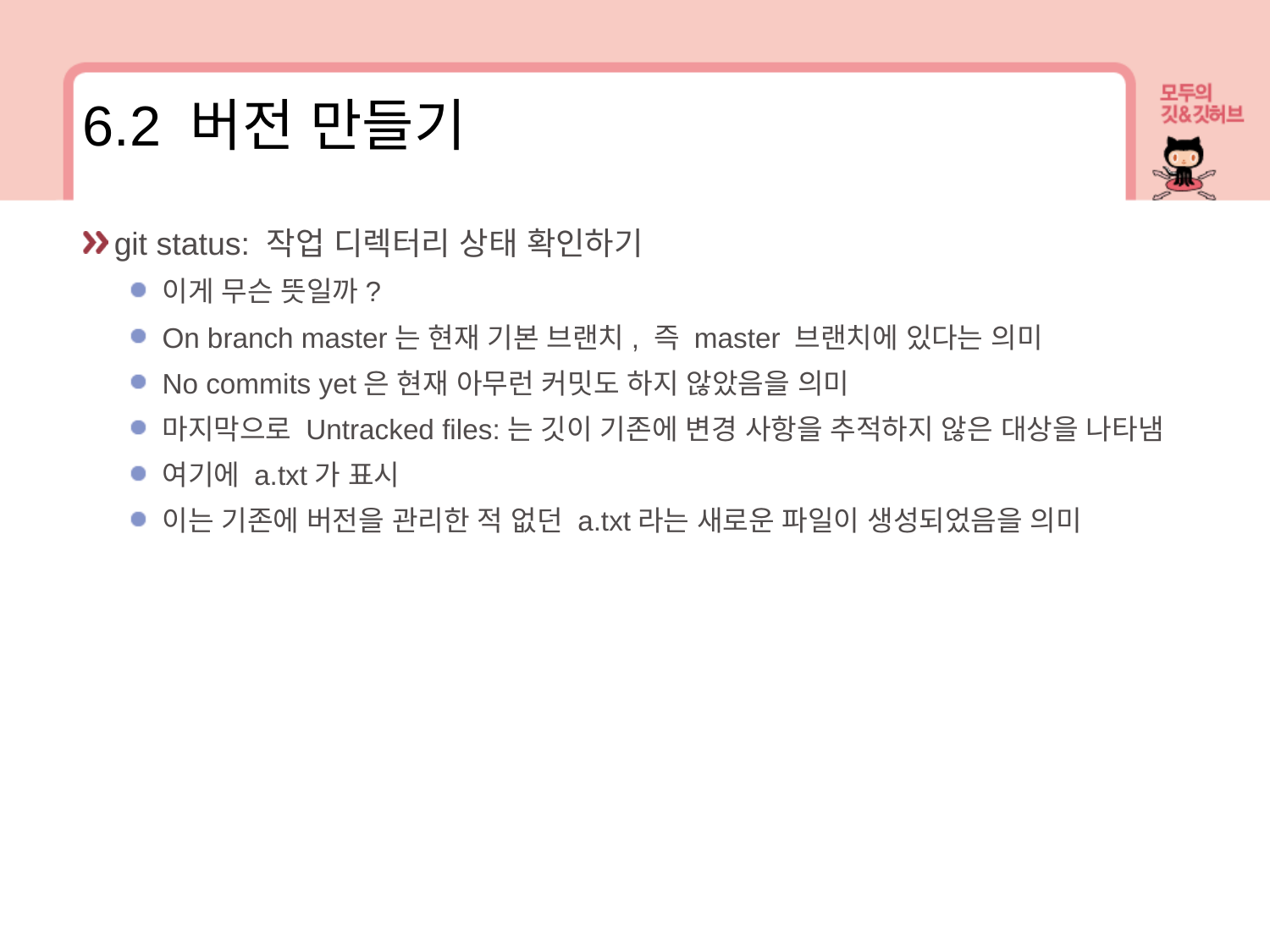

6.2 버전 만들기
git status: 작업 디렉터리 상태 확인하기
이게 무슨 뜻일까?
On branch master는 현재 기본 브랜치, 즉 master 브랜치에 있다는 의미
No commits yet은 현재 아무런 커밋도 하지 않았음을 의미
마지막으로 Untracked files:는 깃이 기존에 변경 사항을 추적하지 않은 대상을 나타냄
여기에 a.txt가 표시
이는 기존에 버전을 관리한 적 없던 a.txt라는 새로운 파일이 생성되었음을 의미